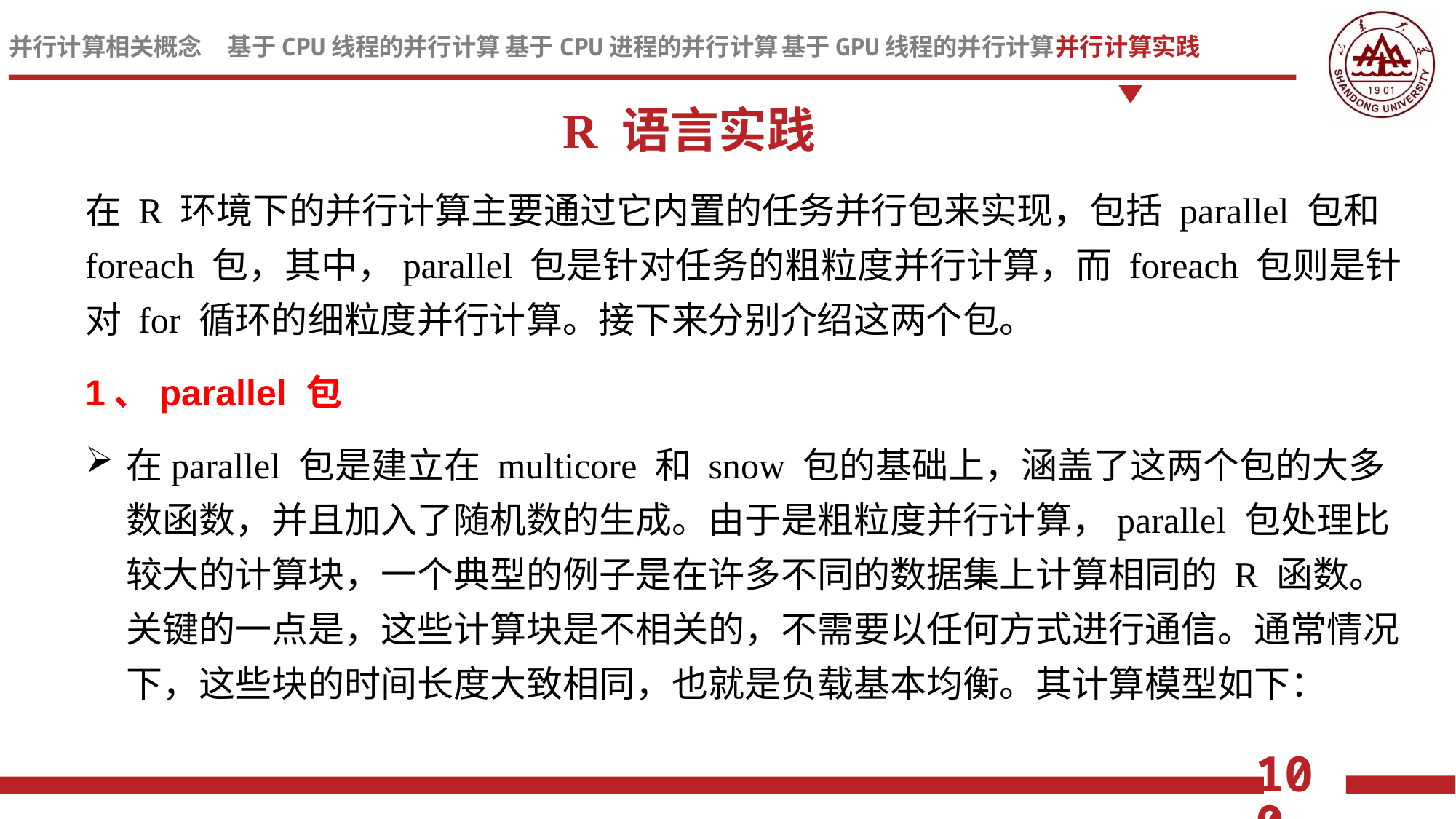

R 语言实践
在 R 环境下的并行计算主要通过它内置的任务并行包来实现，包括 parallel 包和 foreach 包，其中，parallel 包是针对任务的粗粒度并行计算，而 foreach 包则是针对 for 循环的细粒度并行计算。接下来分别介绍这两个包。
1、parallel 包
在parallel 包是建立在 multicore 和 snow 包的基础上，涵盖了这两个包的大多数函数，并且加入了随机数的生成。由于是粗粒度并行计算，parallel 包处理比较大的计算块，一个典型的例子是在许多不同的数据集上计算相同的 R 函数。关键的一点是，这些计算块是不相关的，不需要以任何方式进行通信。通常情况下，这些块的时间长度大致相同，也就是负载基本均衡。其计算模型如下：